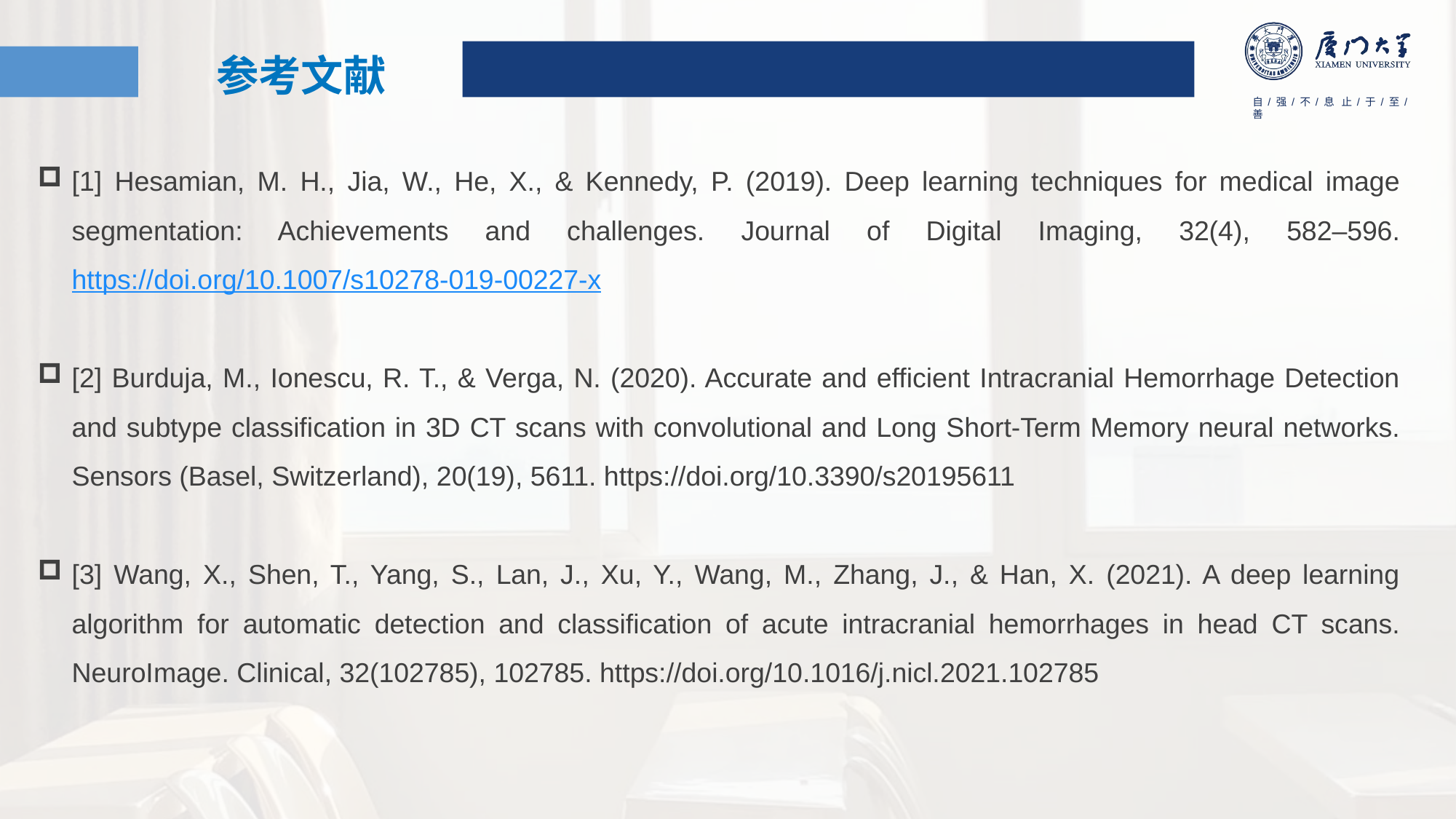

参考文献
[1] Hesamian, M. H., Jia, W., He, X., & Kennedy, P. (2019). Deep learning techniques for medical image segmentation: Achievements and challenges. Journal of Digital Imaging, 32(4), 582–596. https://doi.org/10.1007/s10278-019-00227-x

[2] Burduja, M., Ionescu, R. T., & Verga, N. (2020). Accurate and efficient Intracranial Hemorrhage Detection and subtype classification in 3D CT scans with convolutional and Long Short-Term Memory neural networks. Sensors (Basel, Switzerland), 20(19), 5611. https://doi.org/10.3390/s20195611

[3] Wang, X., Shen, T., Yang, S., Lan, J., Xu, Y., Wang, M., Zhang, J., & Han, X. (2021). A deep learning algorithm for automatic detection and classification of acute intracranial hemorrhages in head CT scans. NeuroImage. Clinical, 32(102785), 102785. https://doi.org/10.1016/j.nicl.2021.102785